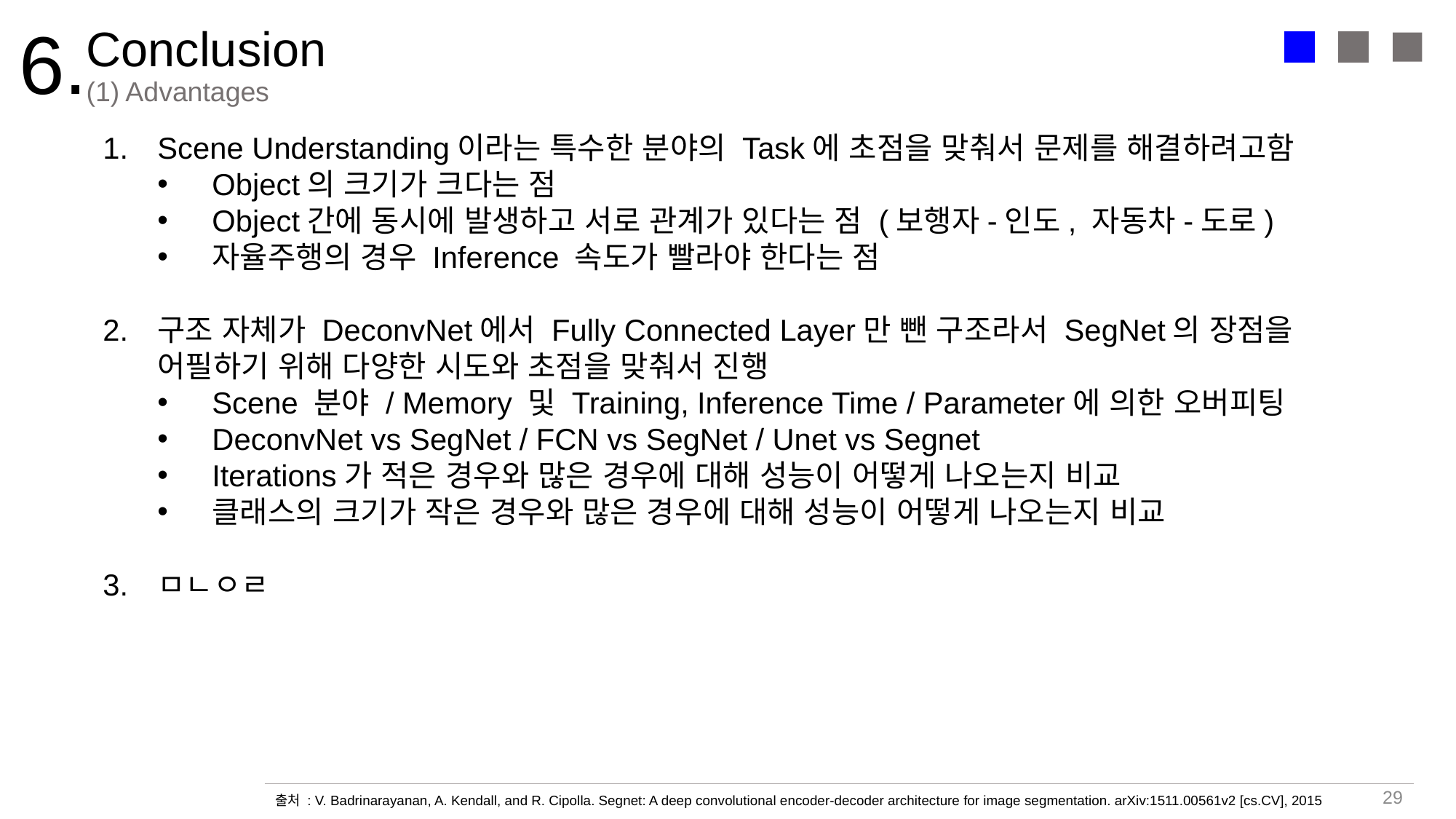

6.
Conclusion

(1) Advantages
Scene Understanding이라는 특수한 분야의 Task에 초점을 맞춰서 문제를 해결하려고함
Object의 크기가 크다는 점
Object간에 동시에 발생하고 서로 관계가 있다는 점 (보행자-인도, 자동차-도로)
자율주행의 경우 Inference 속도가 빨라야 한다는 점

구조 자체가 DeconvNet에서 Fully Connected Layer만 뺀 구조라서 SegNet의 장점을 어필하기 위해 다양한 시도와 초점을 맞춰서 진행
Scene 분야 / Memory 및 Training, Inference Time / Parameter에 의한 오버피팅
DeconvNet vs SegNet / FCN vs SegNet / Unet vs Segnet
Iterations가 적은 경우와 많은 경우에 대해 성능이 어떻게 나오는지 비교
클래스의 크기가 작은 경우와 많은 경우에 대해 성능이 어떻게 나오는지 비교

ㅁㄴㅇㄹ
29
출처 : V. Badrinarayanan, A. Kendall, and R. Cipolla. Segnet: A deep convolutional encoder-decoder architecture for image segmentation. arXiv:1511.00561v2 [cs.CV], 2015